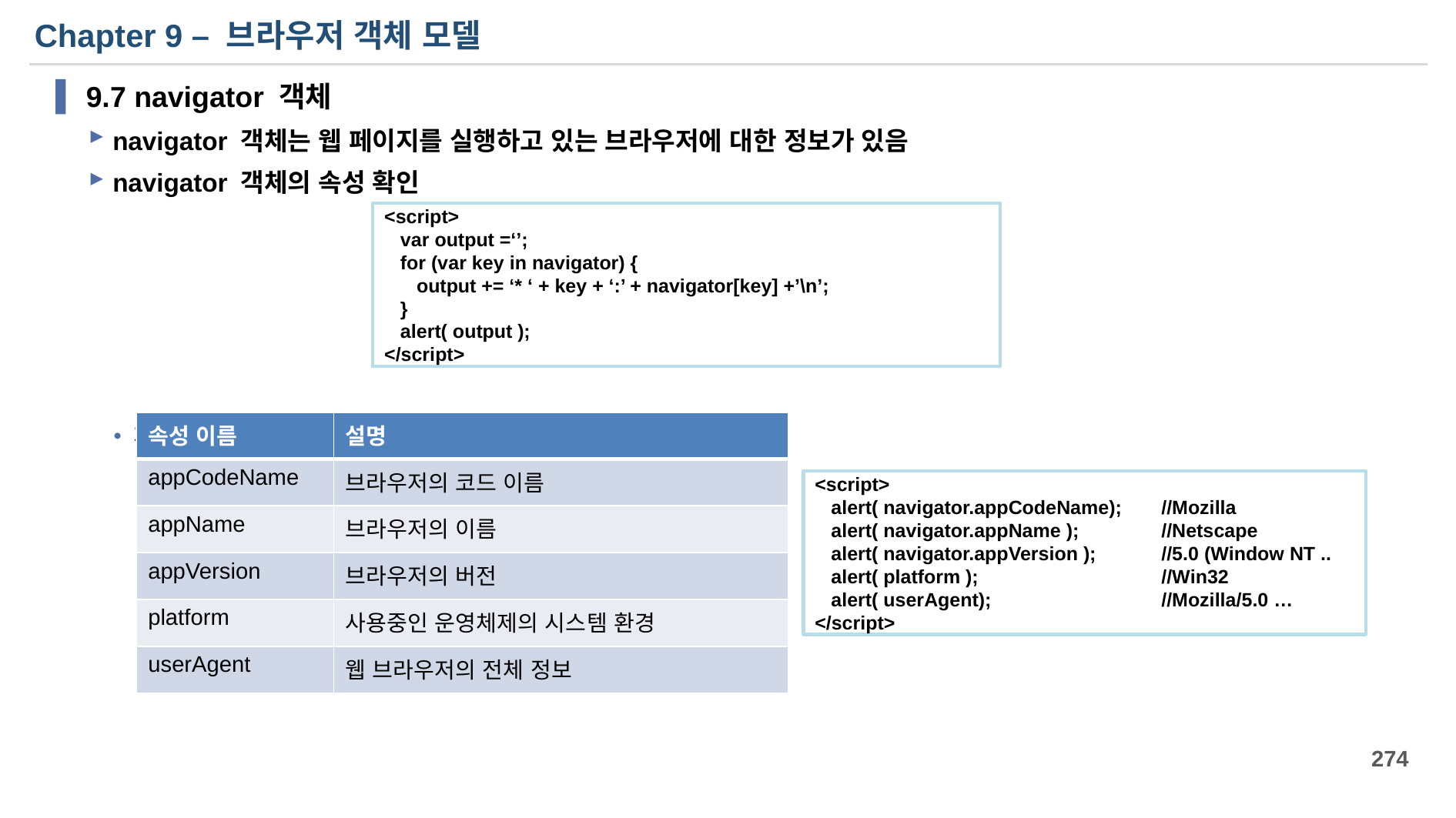

# Chapter 9 – 브라우저 객체 모델
9.7 navigator 객체
navigator 객체는 웹 페이지를 실행하고 있는 브라우저에 대한 정보가 있음
navigator 객체의 속성 확인

자주 사용되는 navigator 객체의 속성

<script>
   var output =‘’;
   for (var key in navigator) {
      output += ‘* ‘ + key + ‘:’ + navigator[key] +’\n’;
   }
   alert( output );
</script>
| 속성 이름 | 설명 |
| --- | --- |
| appCodeName | 브라우저의 코드 이름 |
| appName | 브라우저의 이름 |
| appVersion | 브라우저의 버전 |
| platform | 사용중인 운영체제의 시스템 환경 |
| userAgent | 웹 브라우저의 전체 정보 |
<script>
   alert( navigator.appCodeName); 	//Mozilla
   alert( navigator.appName );	//Netscape
   alert( navigator.appVersion );	//5.0 (Window NT ..
   alert( platform ); 		//Win32
   alert( userAgent);		//Mozilla/5.0 …
</script>
274